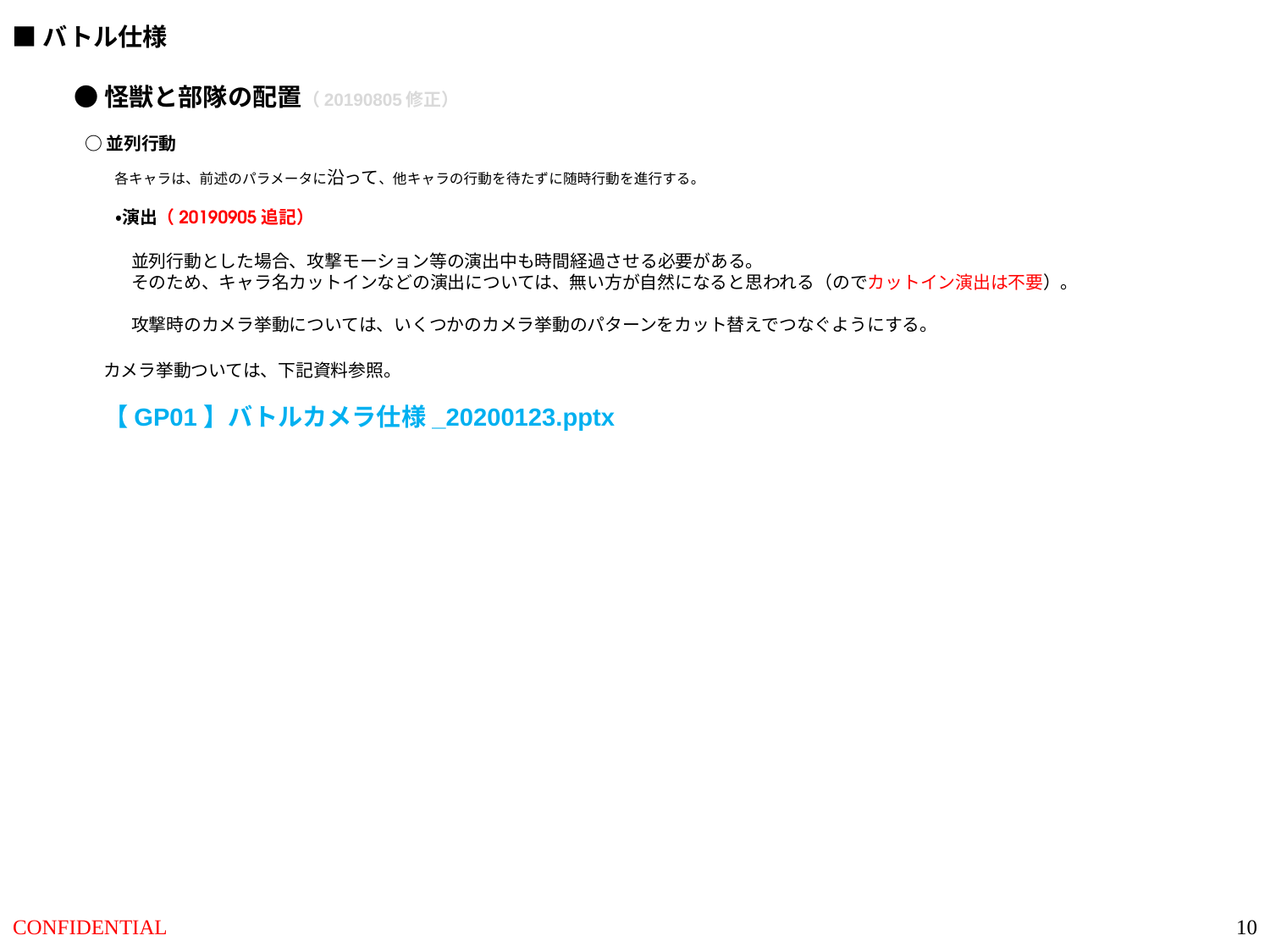

■バトル仕様
●怪獣と部隊の配置（20190805修正）
○並列行動
各キャラは、前述のパラメータに沿って、他キャラの行動を待たずに随時行動を進行する。
・演出（20190905追記）
並列行動とした場合、攻撃モーション等の演出中も時間経過させる必要がある。
そのため、キャラ名カットインなどの演出については、無い方が自然になると思われる（のでカットイン演出は不要）。

攻撃時のカメラ挙動については、いくつかのカメラ挙動のパターンをカット替えでつなぐようにする。
カメラ挙動ついては、下記資料参照。

【GP01】バトルカメラ仕様_20200123.pptx
10
CONFIDENTIAL